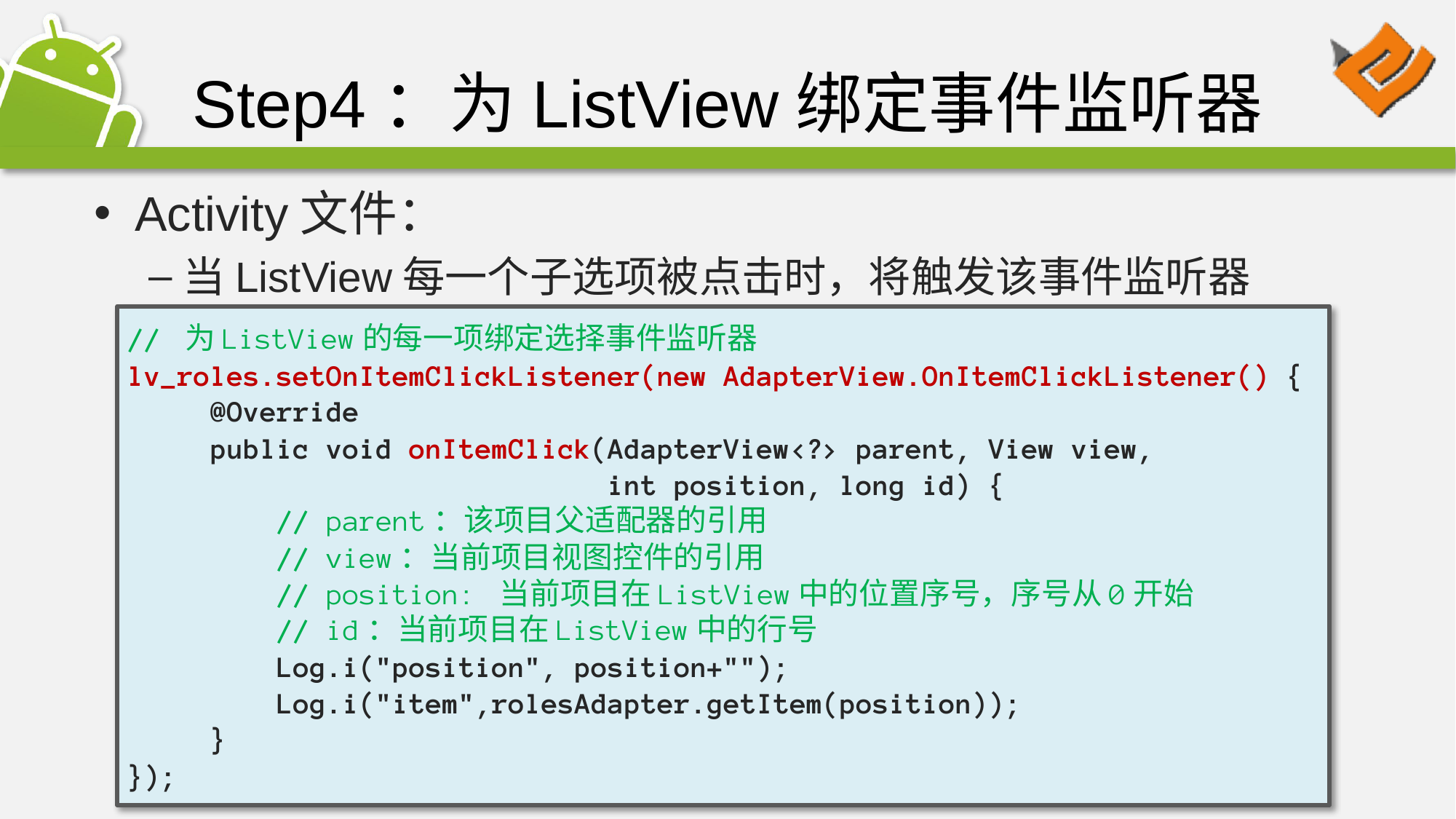

# Step4：为ListView绑定事件监听器
Activity文件：
当ListView每一个子选项被点击时，将触发该事件监听器
// 为ListView的每一项绑定选择事件监听器
lv_roles.setOnItemClickListener(new AdapterView.OnItemClickListener() {
     @Override
     public void onItemClick(AdapterView<?> parent, View view,
                             int position, long id) {
         // parent：该项目父适配器的引用
         // view：当前项目视图控件的引用
         // position: 当前项目在ListView中的位置序号，序号从0开始
         // id：当前项目在ListView中的行号
         Log.i("position", position+"");
         Log.i("item",rolesAdapter.getItem(position));
     }
});